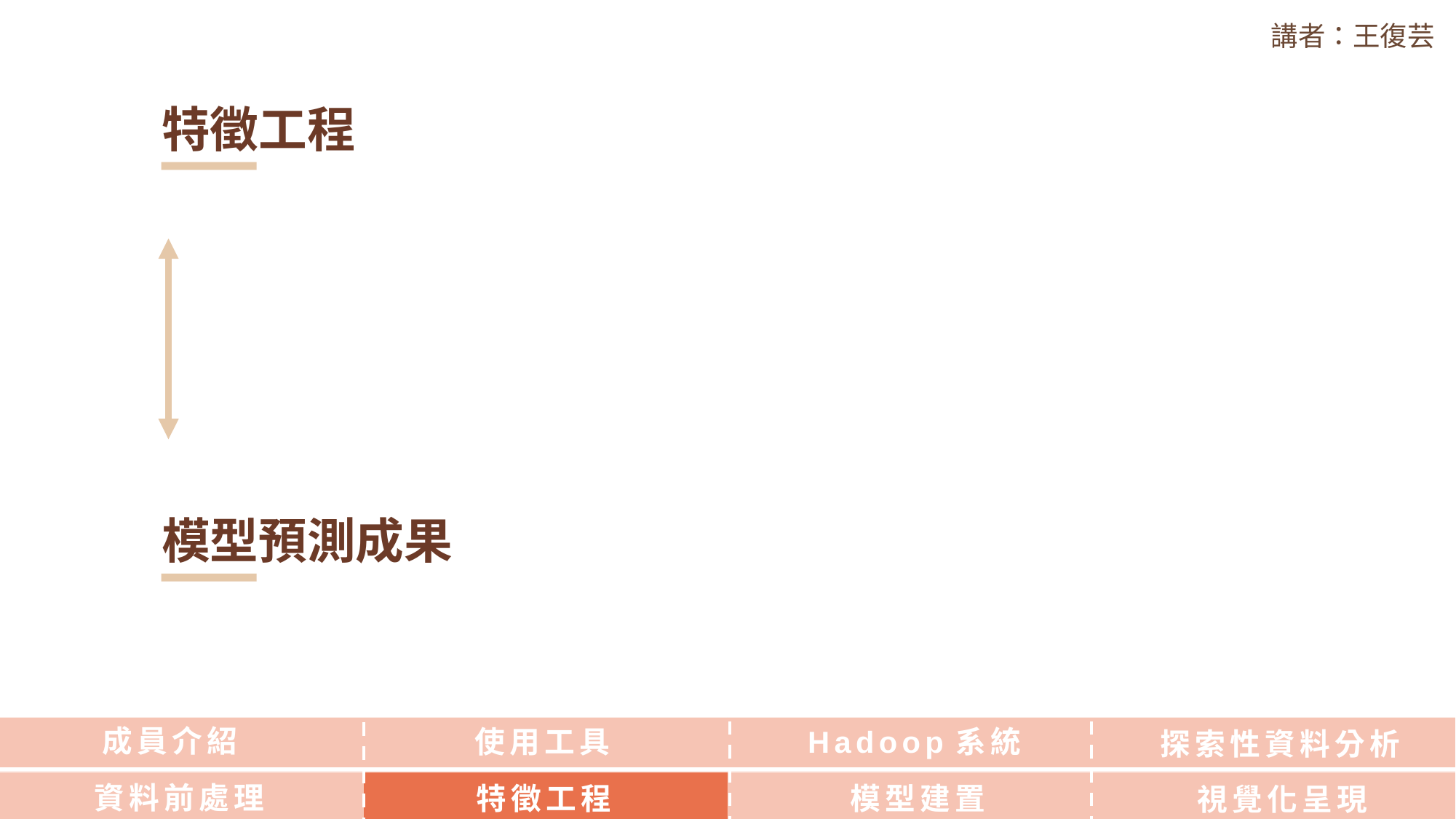

講者：王復芸
特徵工程

模型預測成果

成員介紹
使用工具
Hadoop系統
探索性資料分析
資料前處理
特徵工程
模型建置
視覺化呈現